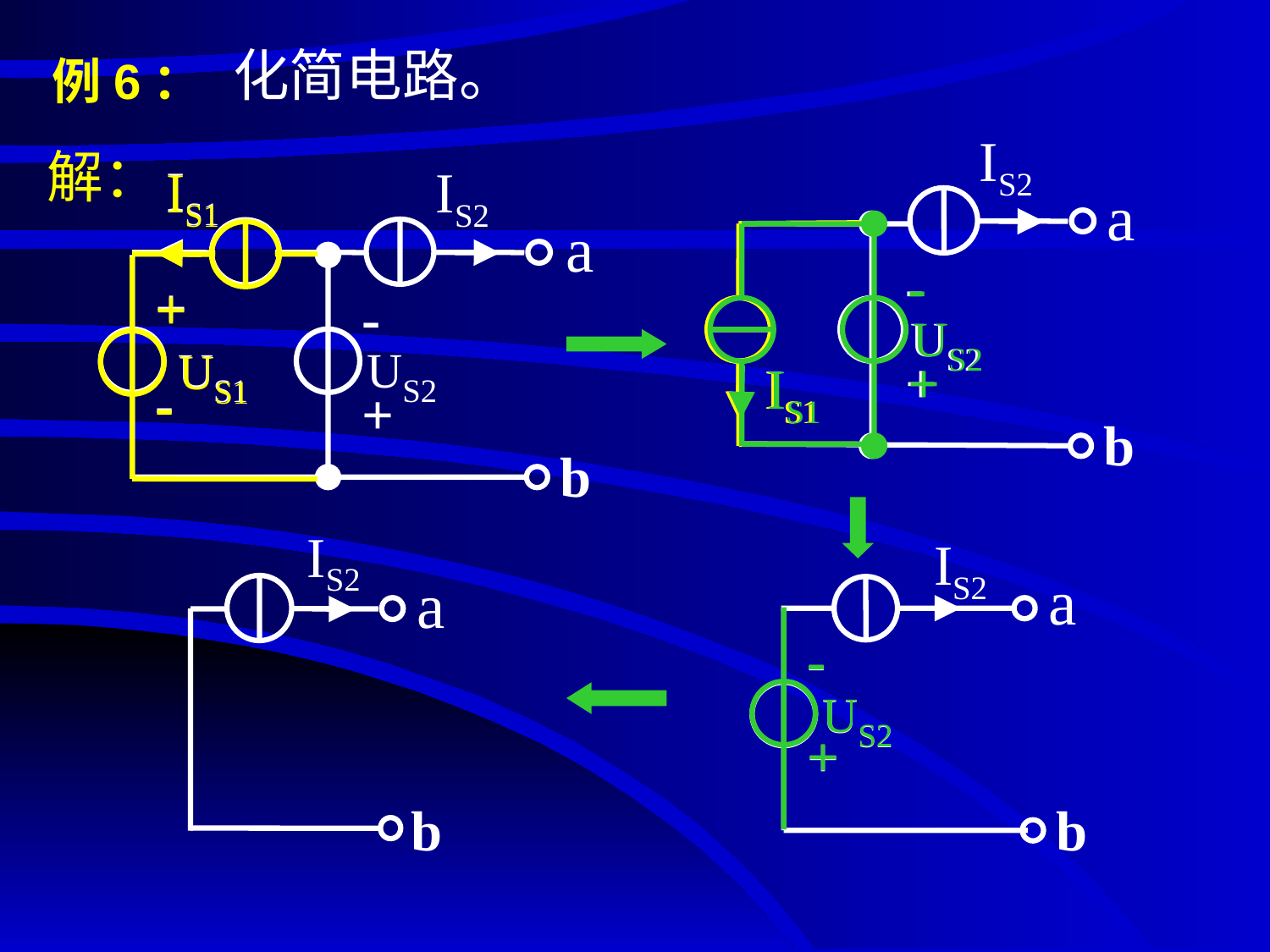

# 例6：
化简电路。
IS2
 a

-
+
 US2

IS1

b

解：
IS1
IS2
 a

+
-
 US1

-
+
 US2

b

IS1

+
-
 US1

-
+
 US2

IS1

IS1

IS2
 a

b

IS2
 a

-
+
 US2

b

-
+
 US2